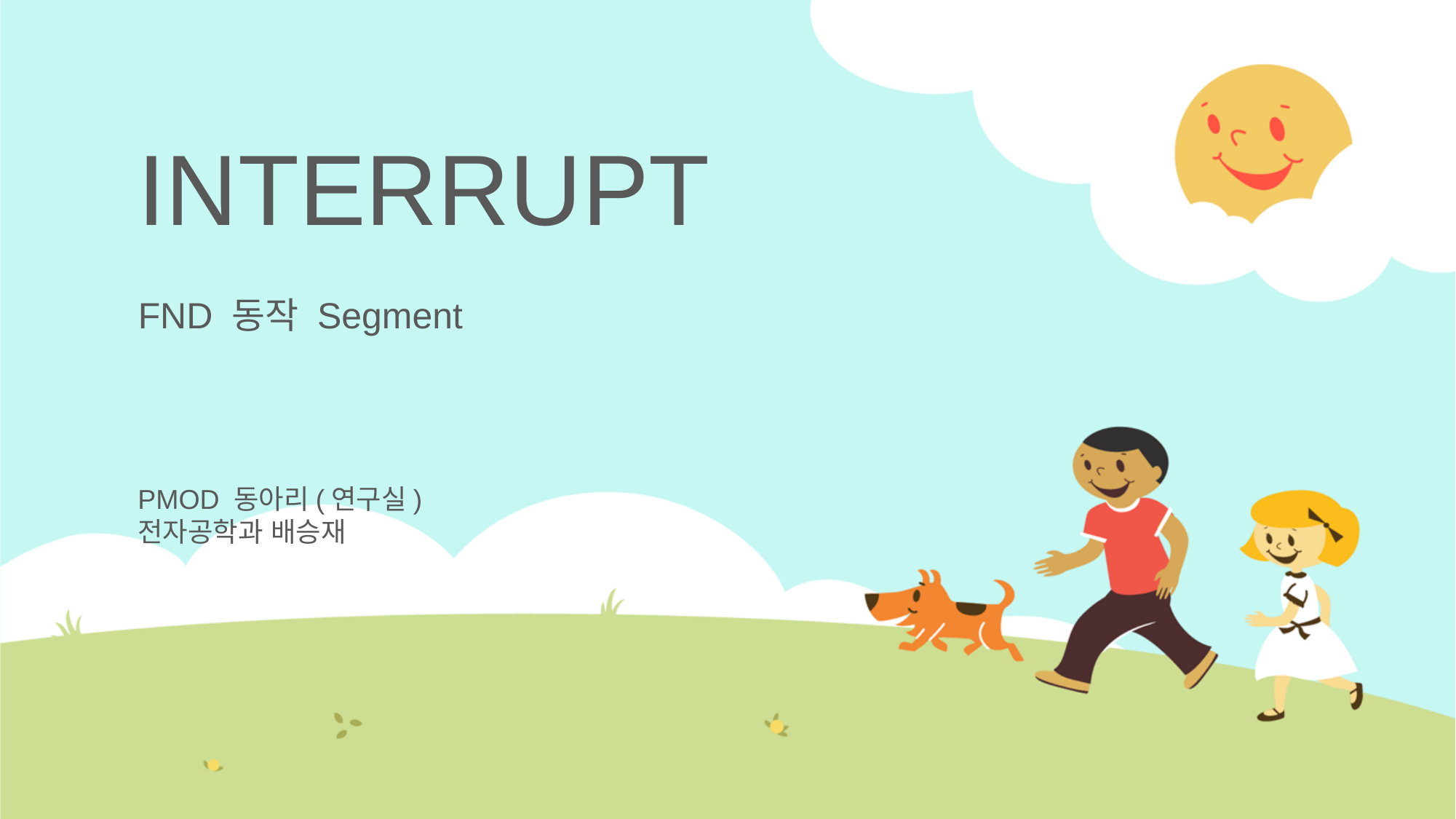

# INTERRUPT
FND 동작 Segment

PMOD 동아리(연구실)
전자공학과 배승재